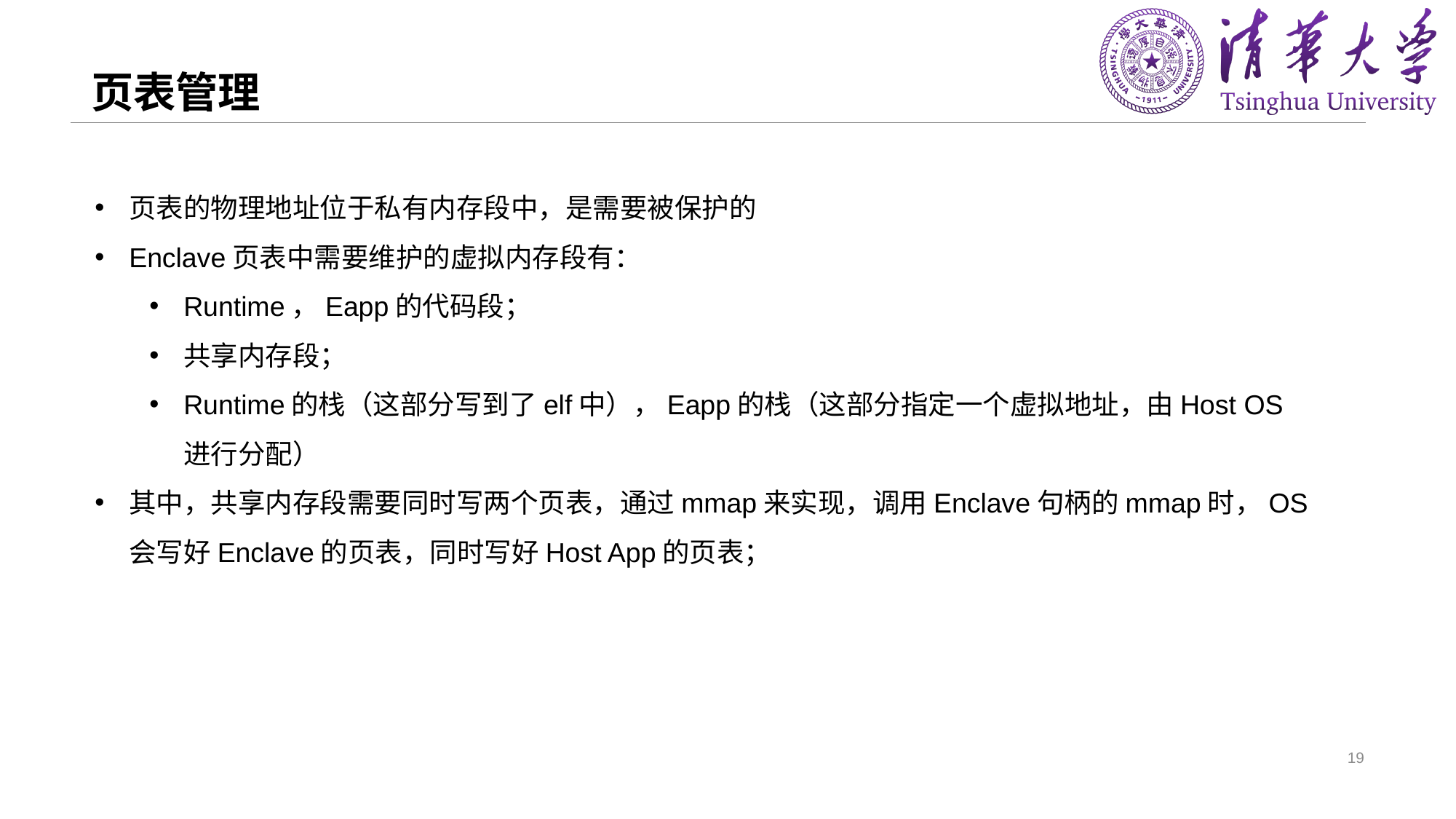

# 页表管理
页表的物理地址位于私有内存段中，是需要被保护的
Enclave页表中需要维护的虚拟内存段有：
Runtime，Eapp的代码段；
共享内存段；
Runtime的栈（这部分写到了elf中），Eapp的栈（这部分指定一个虚拟地址，由Host OS进行分配）
其中，共享内存段需要同时写两个页表，通过mmap来实现，调用Enclave句柄的mmap时，OS会写好Enclave的页表，同时写好Host App的页表；

19